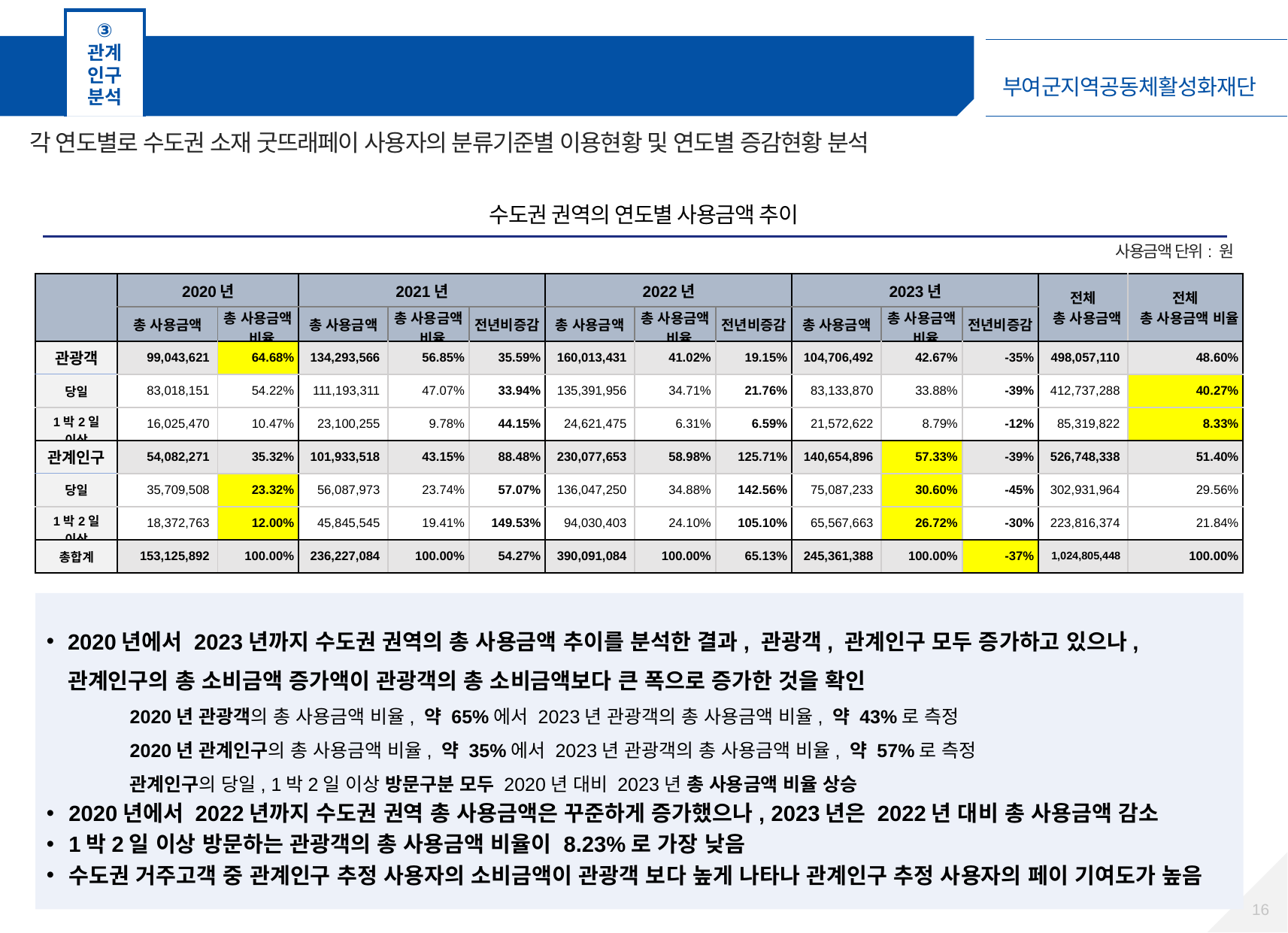

③
관계
인구
분석
수도권 거주자의 페이 사용분석
각 연도별로 수도권 소재 굿뜨래페이 사용자의 분류기준별 이용현황 및 연도별 증감현황 분석
수도권 권역의 연도별 사용금액 추이
사용금액 단위: 원
|  | 2020년 |  | 2021년 |  |  | 2022년 |  |  | 2023년 |  |  | 전체 총 사용금액 | 전체 총 사용금액 비율 |
| --- | --- | --- | --- | --- | --- | --- | --- | --- | --- | --- | --- | --- | --- |
|  | 총 사용금액 | 총 사용금액 비율 | 총 사용금액 | 총 사용금액 비율 | 전년비증감 | 총 사용금액 | 총 사용금액 비율 | 전년비증감 | 총 사용금액 | 총 사용금액 비율 | 전년비증감 |  |  |
| 관광객 | 99,043,621 | 64.68% | 134,293,566 | 56.85% | 35.59% | 160,013,431 | 41.02% | 19.15% | 104,706,492 | 42.67% | -35% | 498,057,110 | 48.60% |
| 당일 | 83,018,151 | 54.22% | 111,193,311 | 47.07% | 33.94% | 135,391,956 | 34.71% | 21.76% | 83,133,870 | 33.88% | -39% | 412,737,288 | 40.27% |
| 1박2일 이상 | 16,025,470 | 10.47% | 23,100,255 | 9.78% | 44.15% | 24,621,475 | 6.31% | 6.59% | 21,572,622 | 8.79% | -12% | 85,319,822 | 8.33% |
| 관계인구 | 54,082,271 | 35.32% | 101,933,518 | 43.15% | 88.48% | 230,077,653 | 58.98% | 125.71% | 140,654,896 | 57.33% | -39% | 526,748,338 | 51.40% |
| 당일 | 35,709,508 | 23.32% | 56,087,973 | 23.74% | 57.07% | 136,047,250 | 34.88% | 142.56% | 75,087,233 | 30.60% | -45% | 302,931,964 | 29.56% |
| 1박2일 이상 | 18,372,763 | 12.00% | 45,845,545 | 19.41% | 149.53% | 94,030,403 | 24.10% | 105.10% | 65,567,663 | 26.72% | -30% | 223,816,374 | 21.84% |
| 총합계 | 153,125,892 | 100.00% | 236,227,084 | 100.00% | 54.27% | 390,091,084 | 100.00% | 65.13% | 245,361,388 | 100.00% | -37% | 1,024,805,448 | 100.00% |
2020년에서 2023년까지 수도권 권역의 총 사용금액 추이를 분석한 결과, 관광객, 관계인구 모두 증가하고 있으나, 관계인구의 총 소비금액 증가액이 관광객의 총 소비금액보다 큰 폭으로 증가한 것을 확인
2020년 관광객의 총 사용금액 비율, 약 65%에서 2023년 관광객의 총 사용금액 비율, 약 43%로 측정
2020년 관계인구의 총 사용금액 비율, 약 35%에서 2023년 관광객의 총 사용금액 비율, 약 57%로 측정
관계인구의 당일, 1박2일 이상 방문구분 모두 2020년 대비 2023년 총 사용금액 비율 상승
2020년에서 2022년까지 수도권 권역 총 사용금액은 꾸준하게 증가했으나, 2023년은 2022년 대비 총 사용금액 감소
1박2일 이상 방문하는 관광객의 총 사용금액 비율이 8.23%로 가장 낮음
수도권 거주고객 중 관계인구 추정 사용자의 소비금액이 관광객 보다 높게 나타나 관계인구 추정 사용자의 페이 기여도가 높음
16